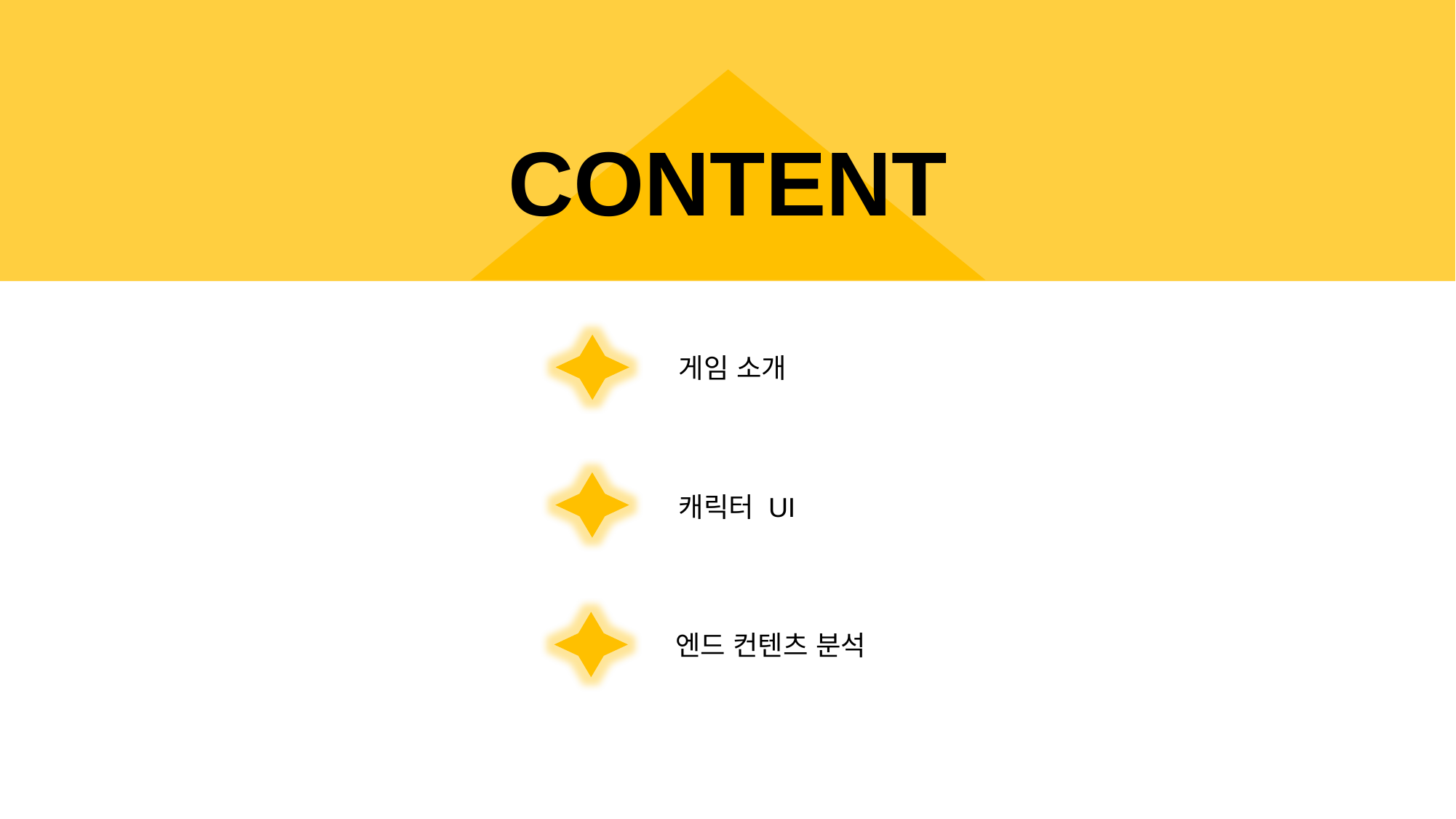

CONTENT
게임 소개

캐릭터 UI

엔드 컨텐츠 분석